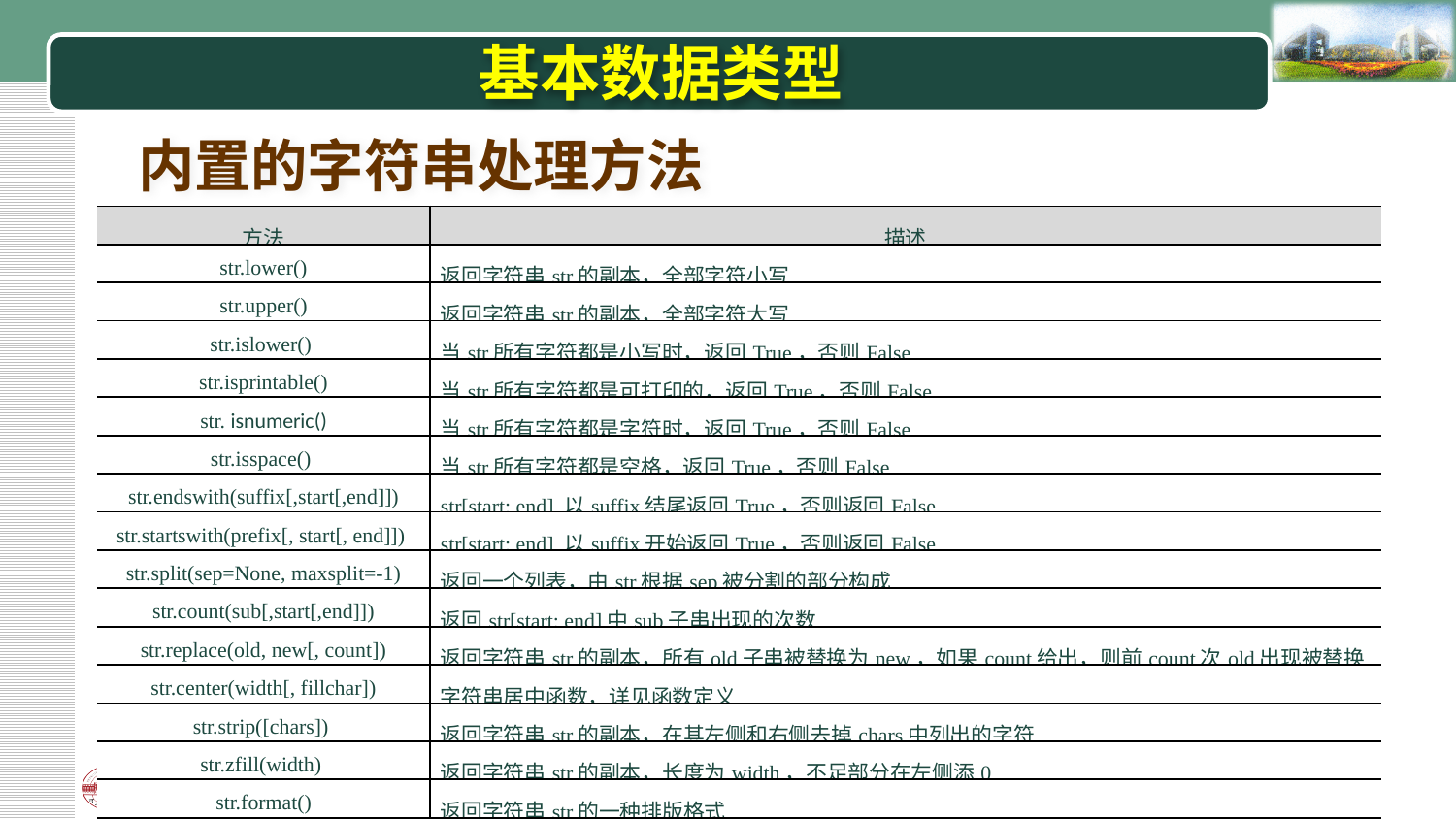

# 基本数据类型
内置的字符串处理方法
| 方法 | 描述 |
| --- | --- |
| str.lower() | 返回字符串str的副本，全部字符小写 |
| str.upper() | 返回字符串str的副本，全部字符大写 |
| str.islower() | 当str所有字符都是小写时，返回True，否则False |
| str.isprintable() | 当str所有字符都是可打印的，返回True，否则False |
| str. isnumeric() | 当str所有字符都是字符时，返回True，否则False |
| str.isspace() | 当str所有字符都是空格，返回True，否则False |
| str.endswith(suffix[,start[,end]]) | str[start: end] 以suffix结尾返回True，否则返回False |
| str.startswith(prefix[, start[, end]]) | str[start: end] 以suffix开始返回True，否则返回False |
| str.split(sep=None, maxsplit=-1) | 返回一个列表，由str根据sep被分割的部分构成 |
| str.count(sub[,start[,end]]) | 返回str[start: end]中sub子串出现的次数 |
| str.replace(old, new[, count]) | 返回字符串str的副本，所有old子串被替换为new，如果count给出，则前count次old出现被替换 |
| str.center(width[, fillchar]) | 字符串居中函数，详见函数定义 |
| str.strip([chars]) | 返回字符串str的副本，在其左侧和右侧去掉chars中列出的字符 |
| str.zfill(width) | 返回字符串str的副本，长度为width，不足部分在左侧添0 |
| str.format() | 返回字符串str的一种排版格式 |
| str.join(iterable) | 返回一个新字符串，由组合数据类型iterable变量的每个元素组成，元素间用str分割 |